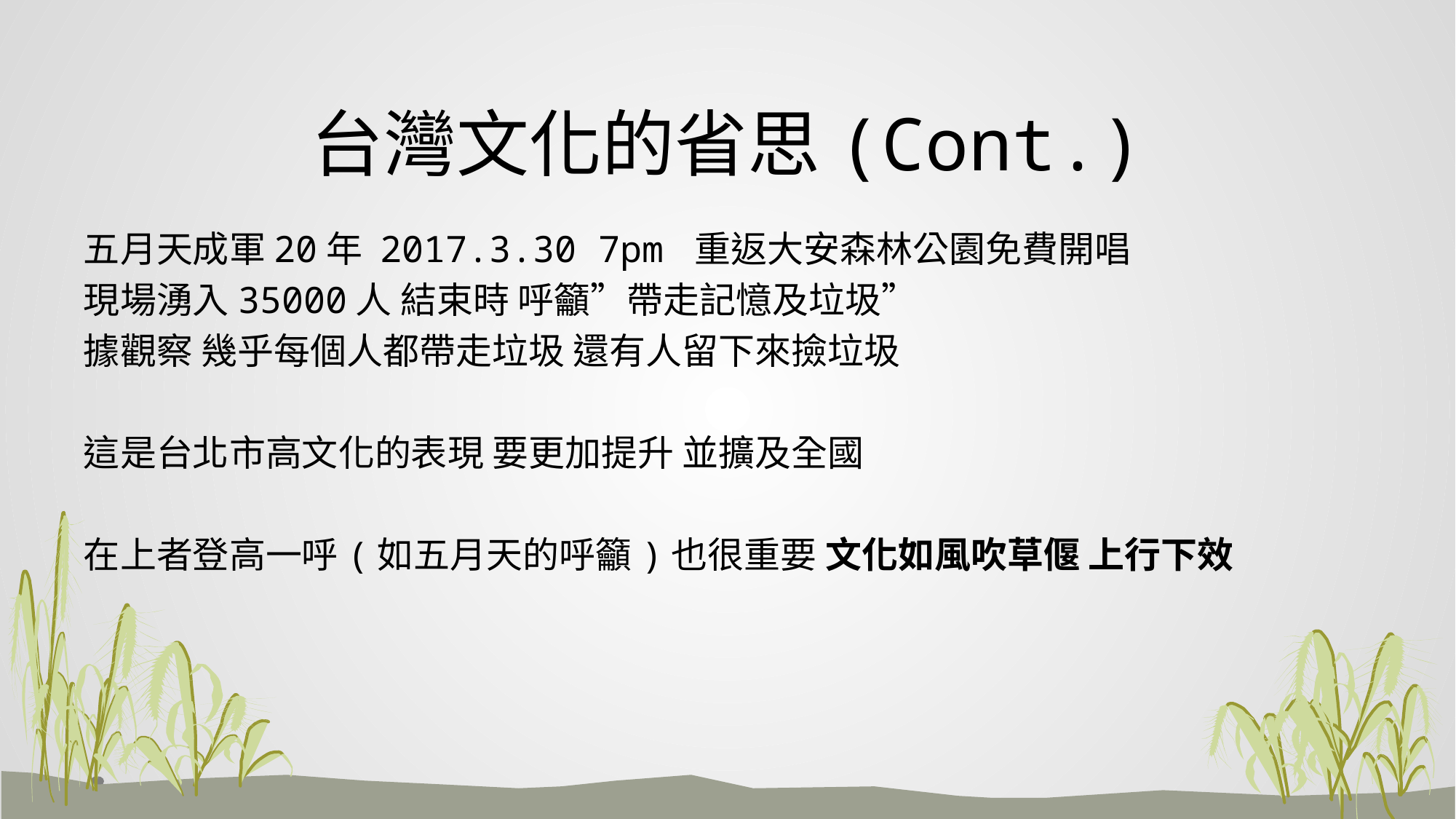

# 台灣文化的省思(Cont.)
五月天成軍20年 2017.3.30 7pm 重返大安森林公園免費開唱
現場湧入35000人 結束時 呼籲”帶走記憶及垃圾”
據觀察 幾乎每個人都帶走垃圾 還有人留下來撿垃圾

這是台北市高文化的表現 要更加提升 並擴及全國

在上者登高一呼(如五月天的呼籲)也很重要 文化如風吹草偃 上行下效